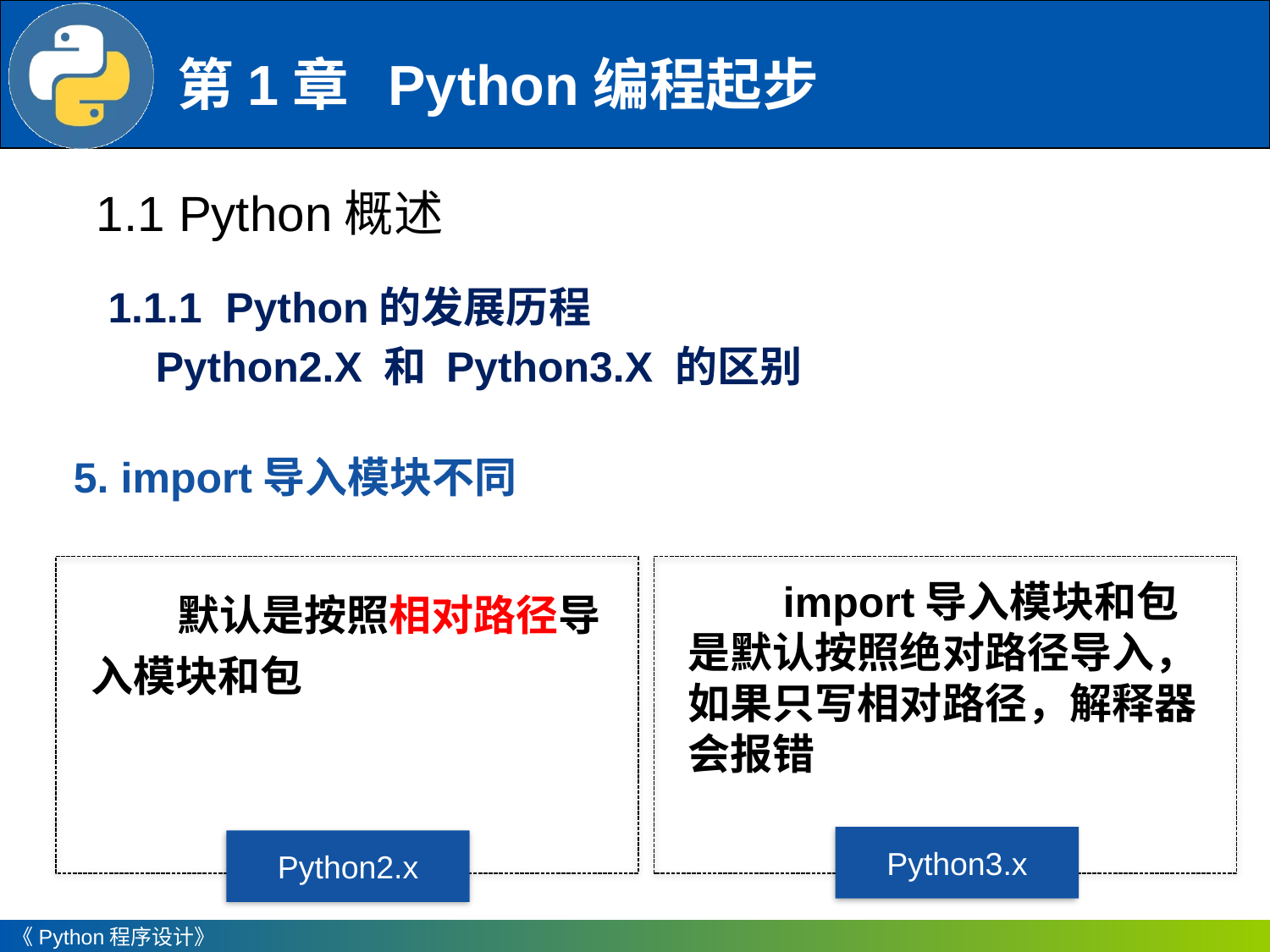

1.1 Python概述
1.1.1  Python的发展历程
Python2.X 和 Python3.X 的区别
5. import导入模块不同

        import导入模块和包是默认按照绝对路径导入，如果只写相对路径，解释器会报错
        默认是按照相对路径导入模块和包
Python3.x
Python2.x